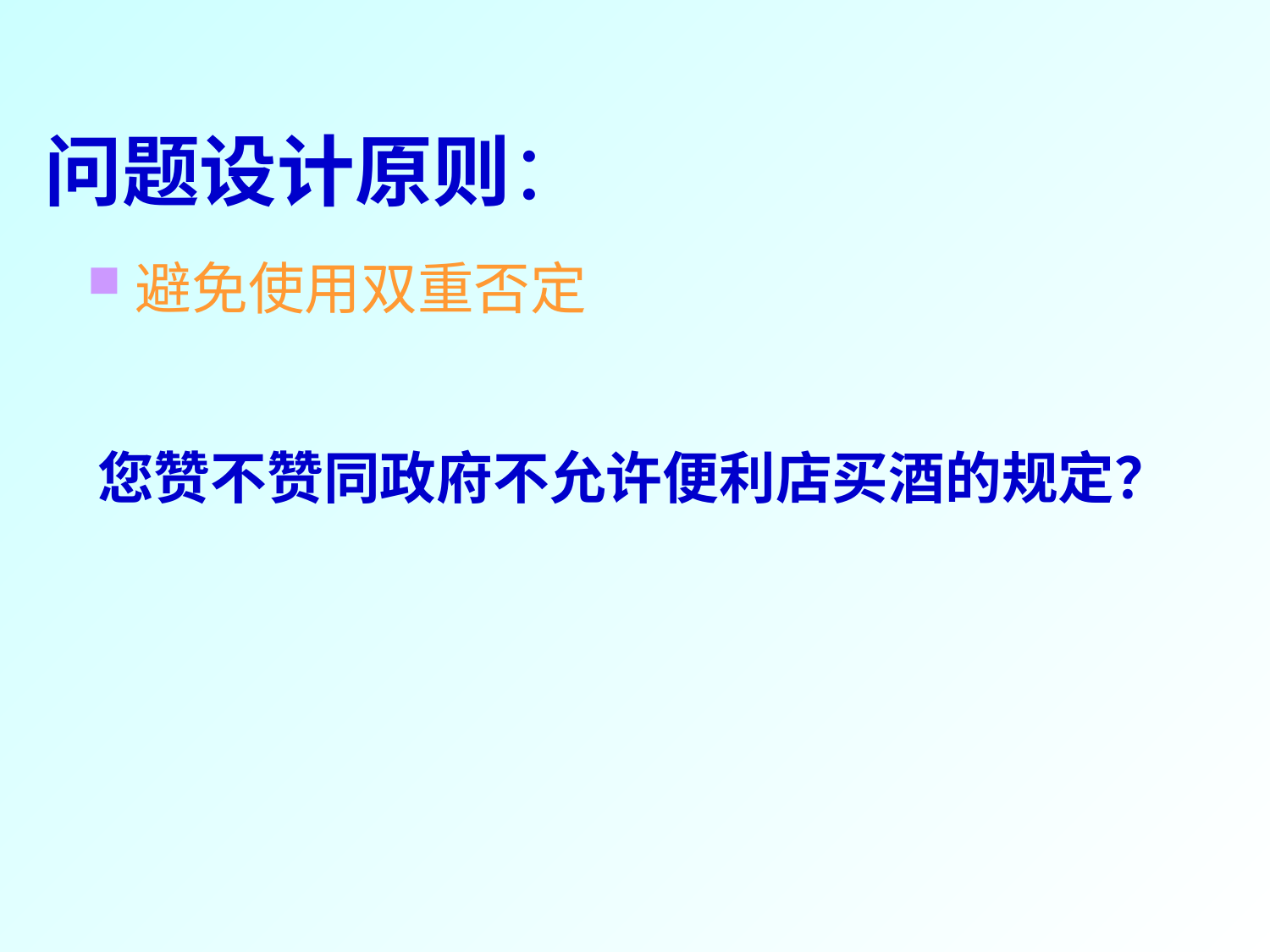

# 问题设计原则：
避免使用双重否定
您赞不赞同政府不允许便利店买酒的规定？